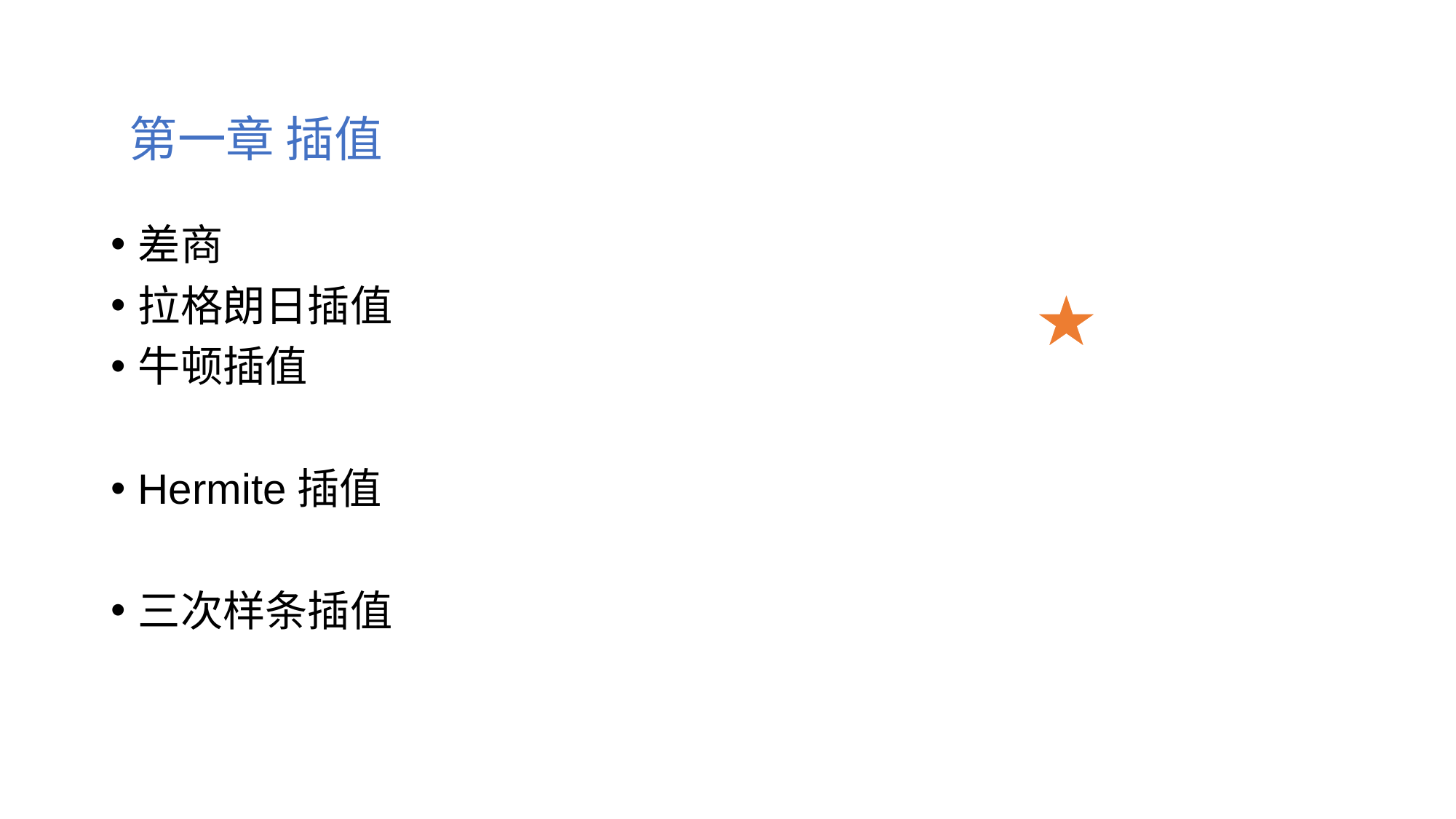

第一章 插值
差商
拉格朗日插值
牛顿插值

Hermite插值

三次样条插值